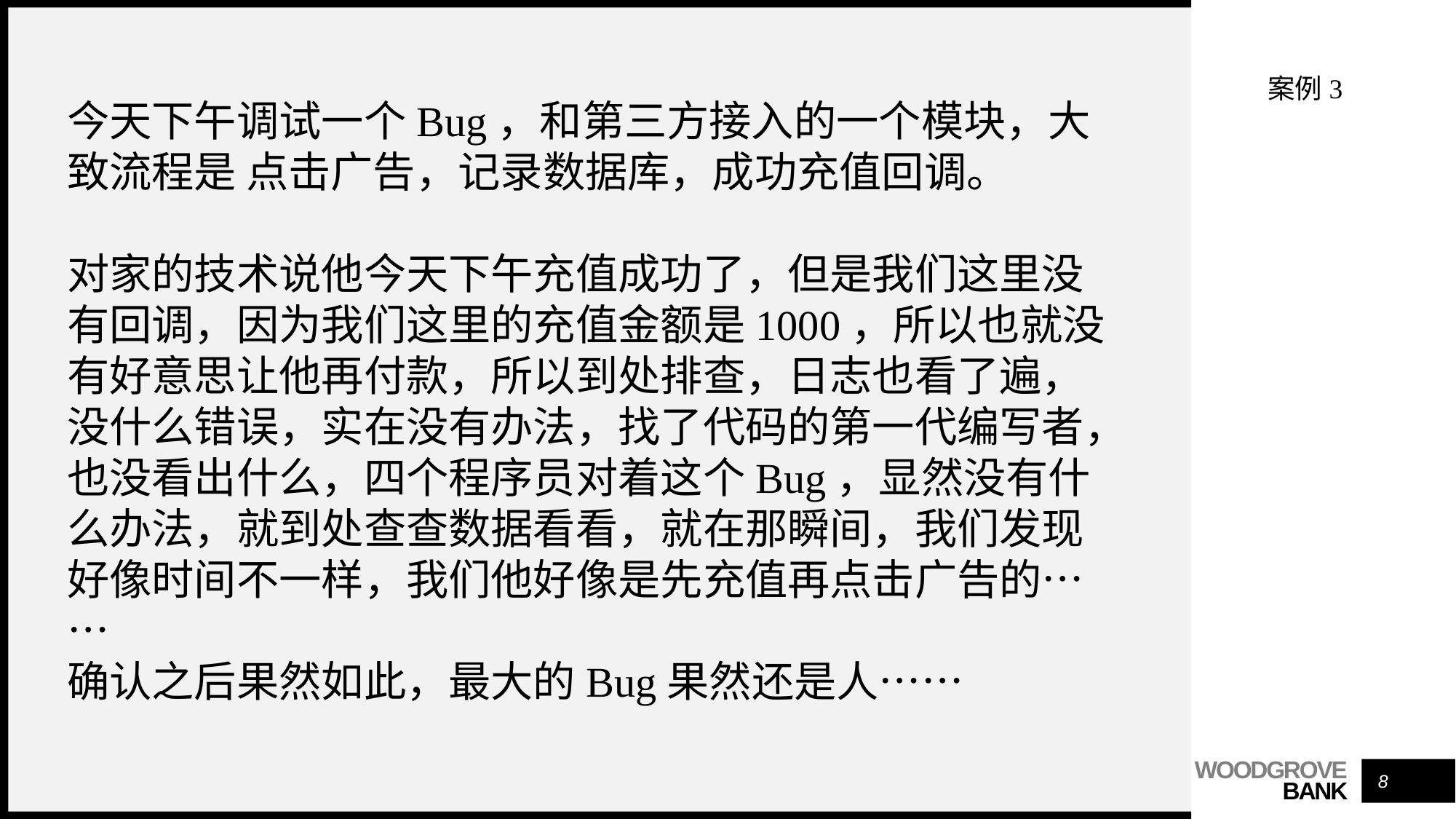

案例3
今天下午调试一个Bug，和第三方接入的一个模块，大致流程是 点击广告，记录数据库，成功充值回调。
对家的技术说他今天下午充值成功了，但是我们这里没有回调，因为我们这里的充值金额是1000，所以也就没有好意思让他再付款，所以到处排查，日志也看了遍，没什么错误，实在没有办法，找了代码的第一代编写者，也没看出什么，四个程序员对着这个Bug，显然没有什么办法，就到处查查数据看看，就在那瞬间，我们发现好像时间不一样，我们他好像是先充值再点击广告的……
确认之后果然如此，最大的Bug果然还是人……
8